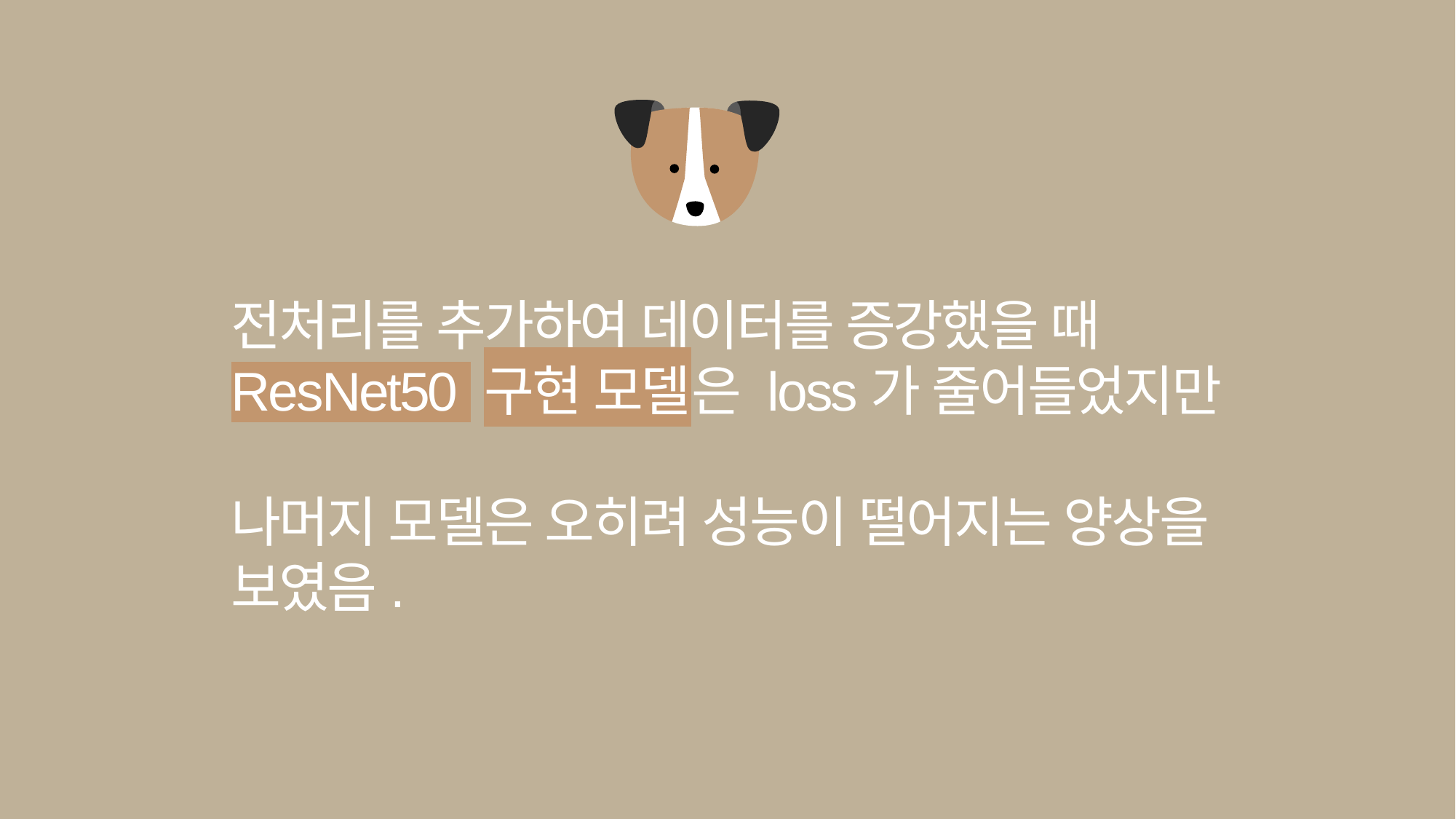

전처리를 추가하여 데이터를 증강했을 때
ResNet50 구현 모델은 loss가 줄어들었지만

나머지 모델은 오히려 성능이 떨어지는 양상을
보였음.